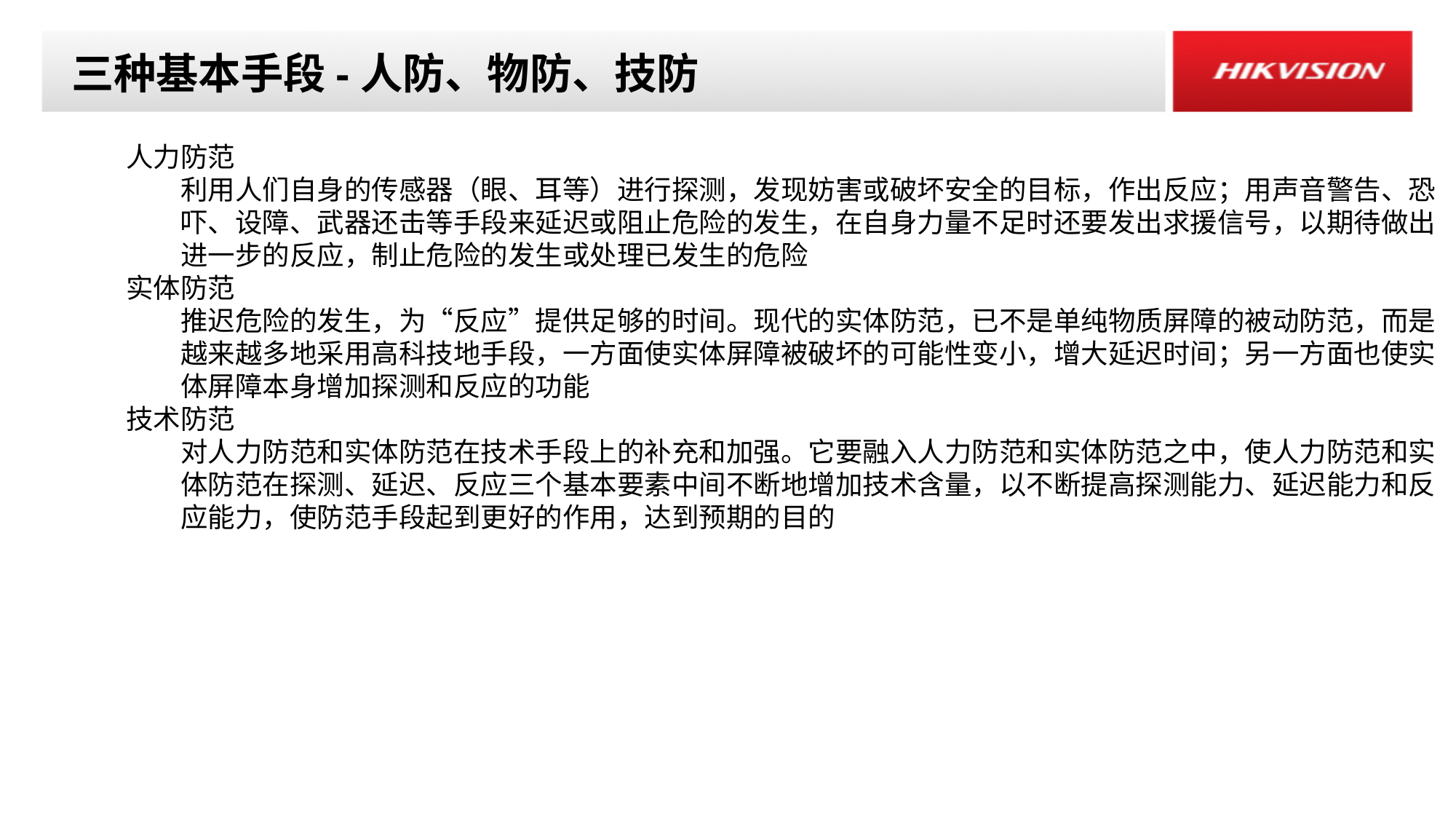

三种基本手段-人防、物防、技防
人力防范
利用人们自身的传感器（眼、耳等）进行探测，发现妨害或破坏安全的目标，作出反应；用声音警告、恐吓、设障、武器还击等手段来延迟或阻止危险的发生，在自身力量不足时还要发出求援信号，以期待做出进一步的反应，制止危险的发生或处理已发生的危险
实体防范
推迟危险的发生，为“反应”提供足够的时间。现代的实体防范，已不是单纯物质屏障的被动防范，而是越来越多地采用高科技地手段，一方面使实体屏障被破坏的可能性变小，增大延迟时间；另一方面也使实体屏障本身增加探测和反应的功能
技术防范
对人力防范和实体防范在技术手段上的补充和加强。它要融入人力防范和实体防范之中，使人力防范和实体防范在探测、延迟、反应三个基本要素中间不断地增加技术含量，以不断提高探测能力、延迟能力和反应能力，使防范手段起到更好的作用，达到预期的目的